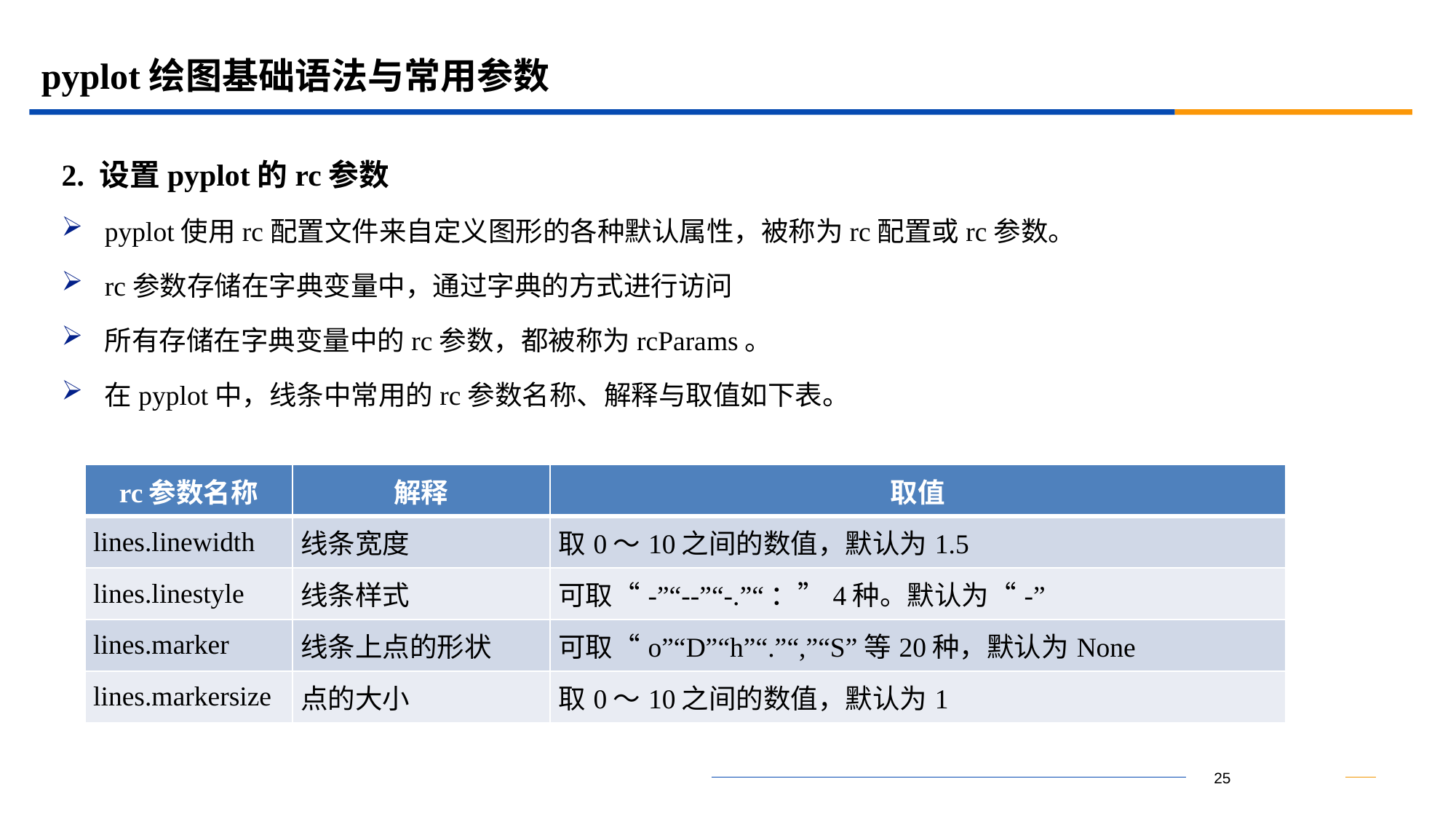

# pyplot绘图基础语法与常用参数
2. 设置pyplot的rc参数
pyplot使用rc配置文件来自定义图形的各种默认属性，被称为rc配置或rc参数。
rc参数存储在字典变量中，通过字典的方式进行访问
所有存储在字典变量中的rc参数，都被称为rcParams。
在pyplot中，线条中常用的rc参数名称、解释与取值如下表。

| rc参数名称 | 解释 | 取值 |
| --- | --- | --- |
| lines.linewidth | 线条宽度 | 取0～10之间的数值，默认为1.5 |
| lines.linestyle | 线条样式 | 可取“-”“--”“-.”“：”4种。默认为“-” |
| lines.marker | 线条上点的形状 | 可取“o”“D”“h”“.”“,”“S”等20种，默认为None |
| lines.markersize | 点的大小 | 取0～10之间的数值，默认为1 |